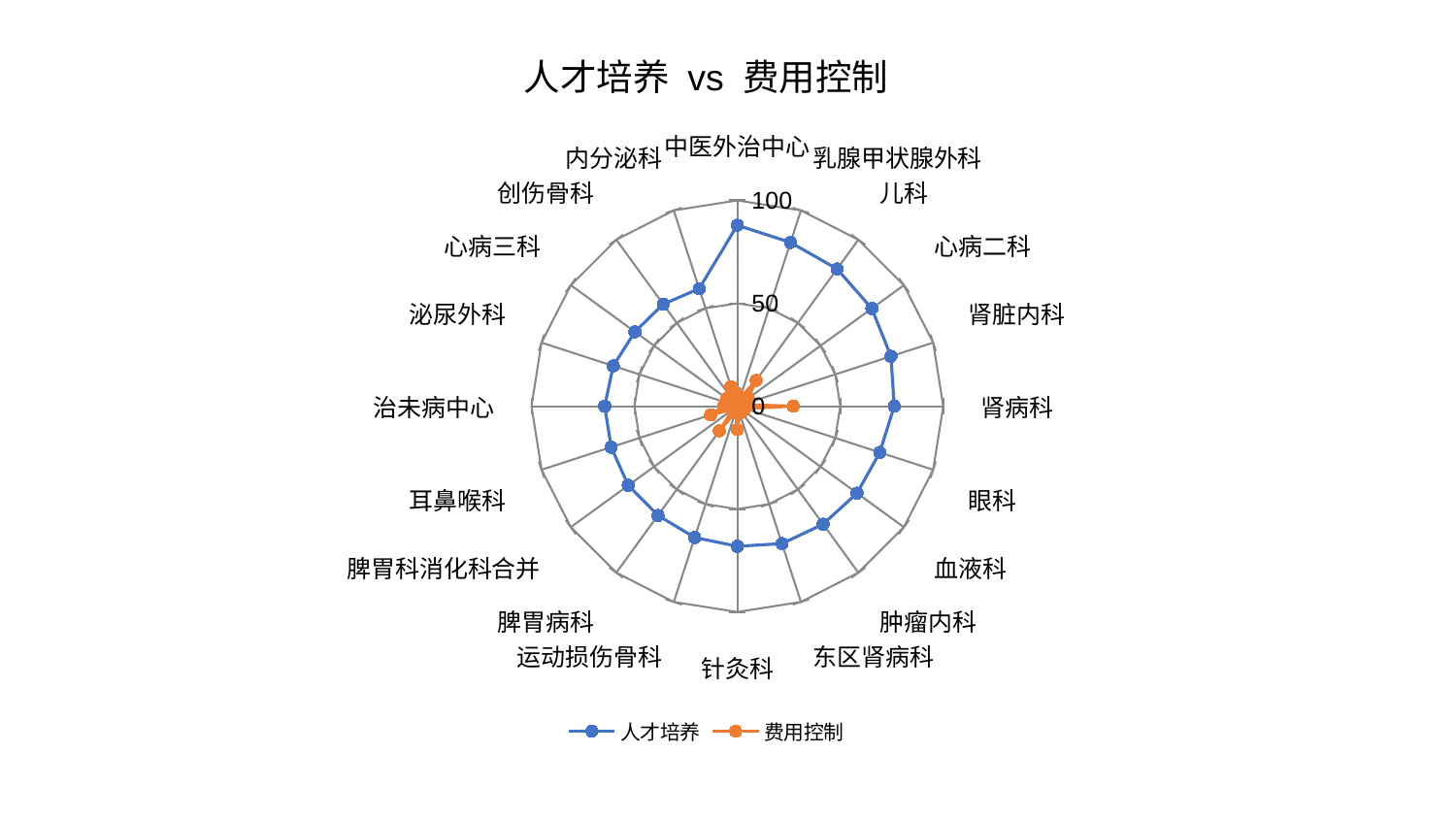

### Chart: 人才培养 vs 费用控制

| Category | 人才培养 | 费用控制 |
|---|---|---|
| 中医外治中心 | 87.92790889141907 | 6.179919146855402 |
| 乳腺甲状腺外科 | 83.6583282734611 | 3.918294414373412 |
| 儿科 | 82.44496719951864 | 15.539361833606854 |
| 心病二科 | 80.75448656323208 | 6.568015117663498 |
| 肾脏内科 | 78.47254634706248 | 2.522352897688355 |
| 肾病科 | 76.20171853475715 | 27.119778697266746 |
| 眼科 | 72.74563137870429 | 3.871632753376568 |
| 血液科 | 71.8712285079899 | 2.8320533851301475 |
| 肿瘤内科 | 70.89754970578394 | 3.5543457443104023 |
| 东区肾病科 | 70.20741459060731 | 3.7113621890639767 |
| 针灸科 | 68.08527230006023 | 11.370343327153755 |
| 运动损伤骨科 | 67.08759836538768 | 3.083165132628579 |
| 脾胃病科 | 65.61773307574866 | 14.836558382698119 |
| 脾胃科消化科合并 | 65.49827096171187 | 2.611470564891744 |
| 耳鼻喉科 | 64.45368229656556 | 13.638629139632393 |
| 治未病中心 | 64.42429765789629 | 6.6845350403908474 |
| 泌尿外科 | 63.3930449339343 | 2.389240202685674 |
| 心病三科 | 61.50768573645549 | 6.262940128053276 |
| 创伤骨科 | 61.26081542097696 | 5.8522000079876655 |
| 内分泌科 | 60.05166759938785 | 9.967891889873293 |
90